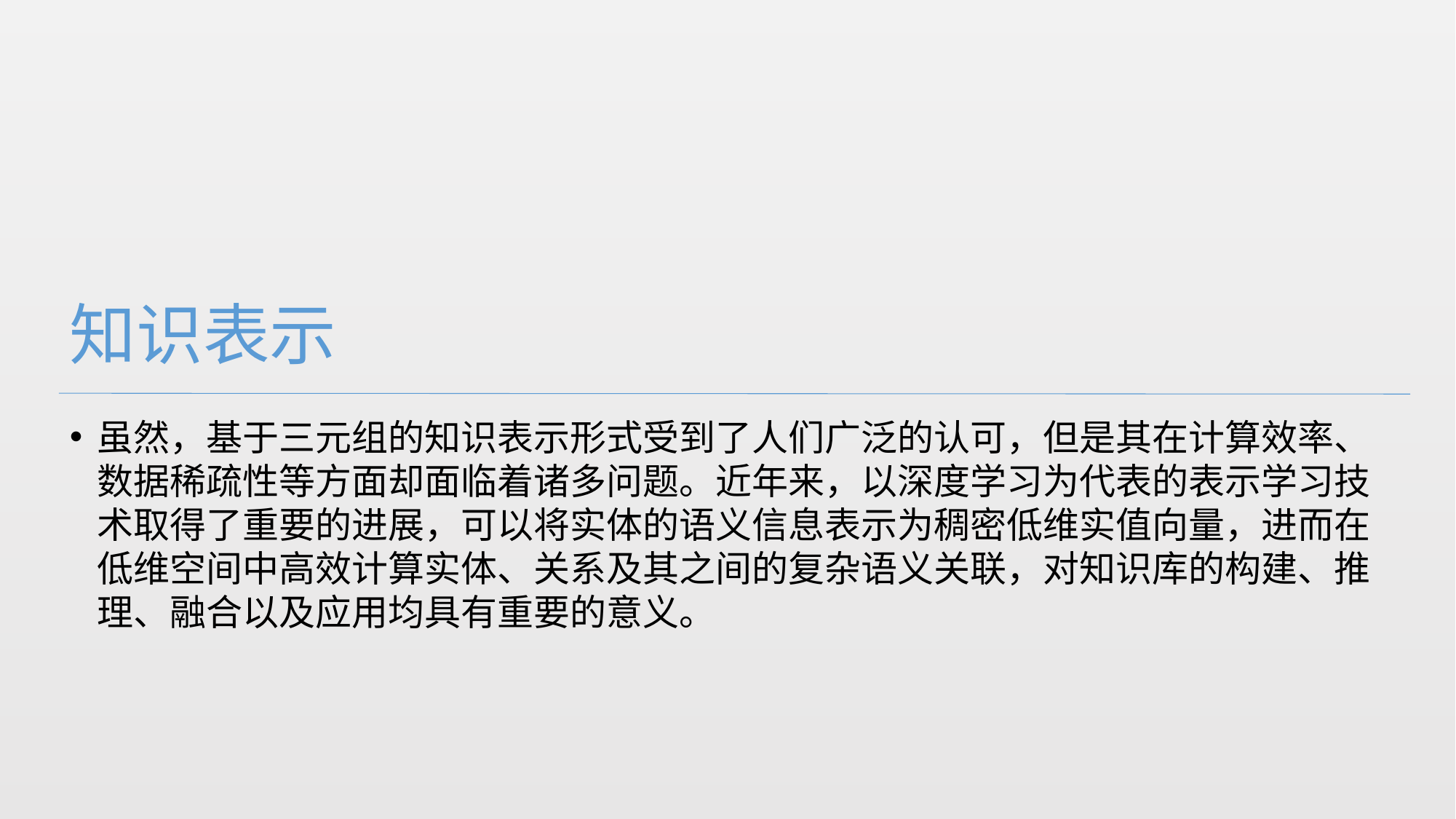

知识表示
虽然，基于三元组的知识表示形式受到了人们广泛的认可，但是其在计算效率、数据稀疏性等方面却面临着诸多问题。近年来，以深度学习为代表的表示学习技术取得了重要的进展，可以将实体的语义信息表示为稠密低维实值向量，进而在低维空间中高效计算实体、关系及其之间的复杂语义关联，对知识库的构建、推理、融合以及应用均具有重要的意义。